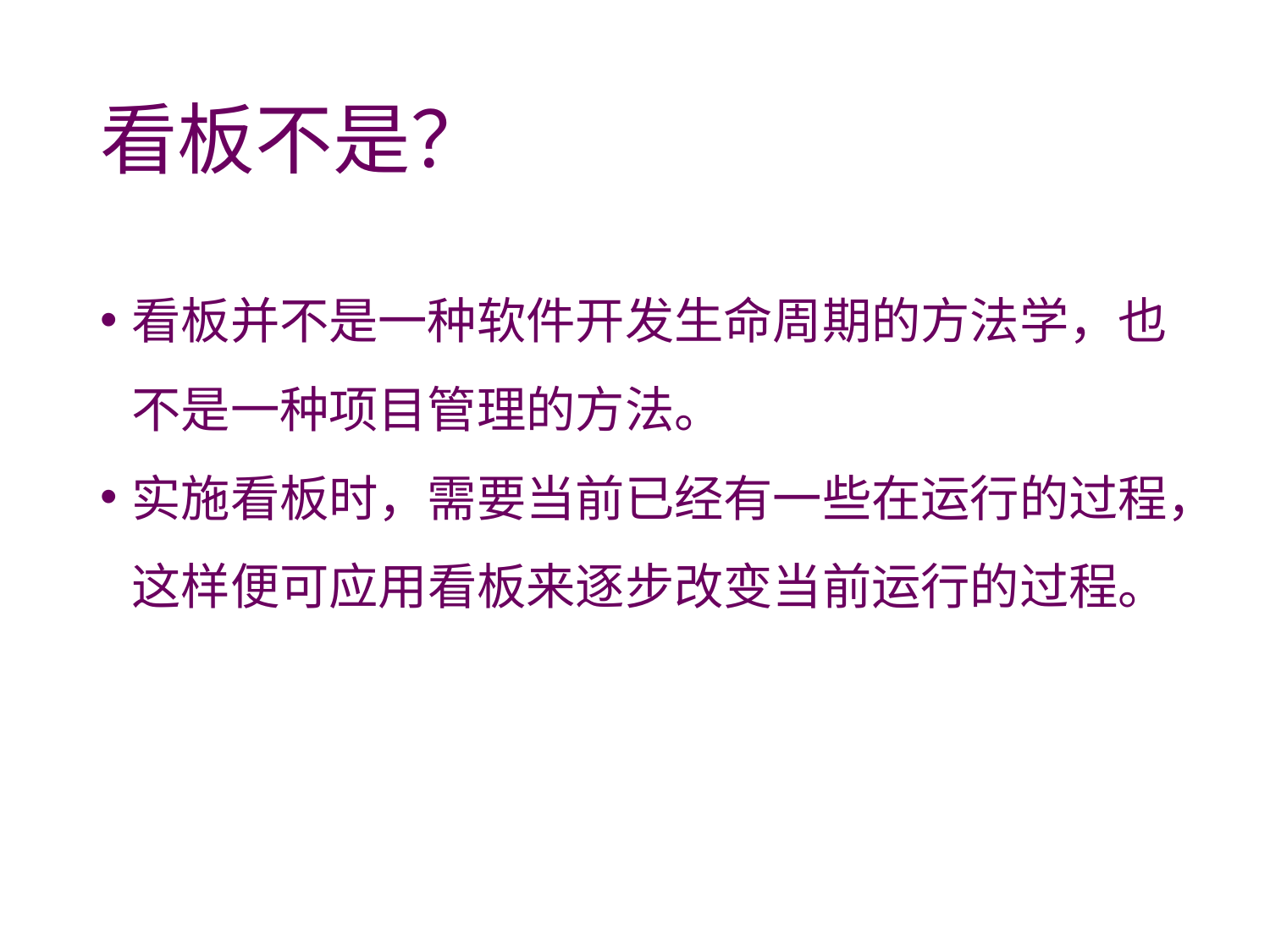

# 看板不是？
看板并不是一种软件开发生命周期的方法学，也不是一种项目管理的方法。
实施看板时，需要当前已经有一些在运行的过程，这样便可应用看板来逐步改变当前运行的过程。